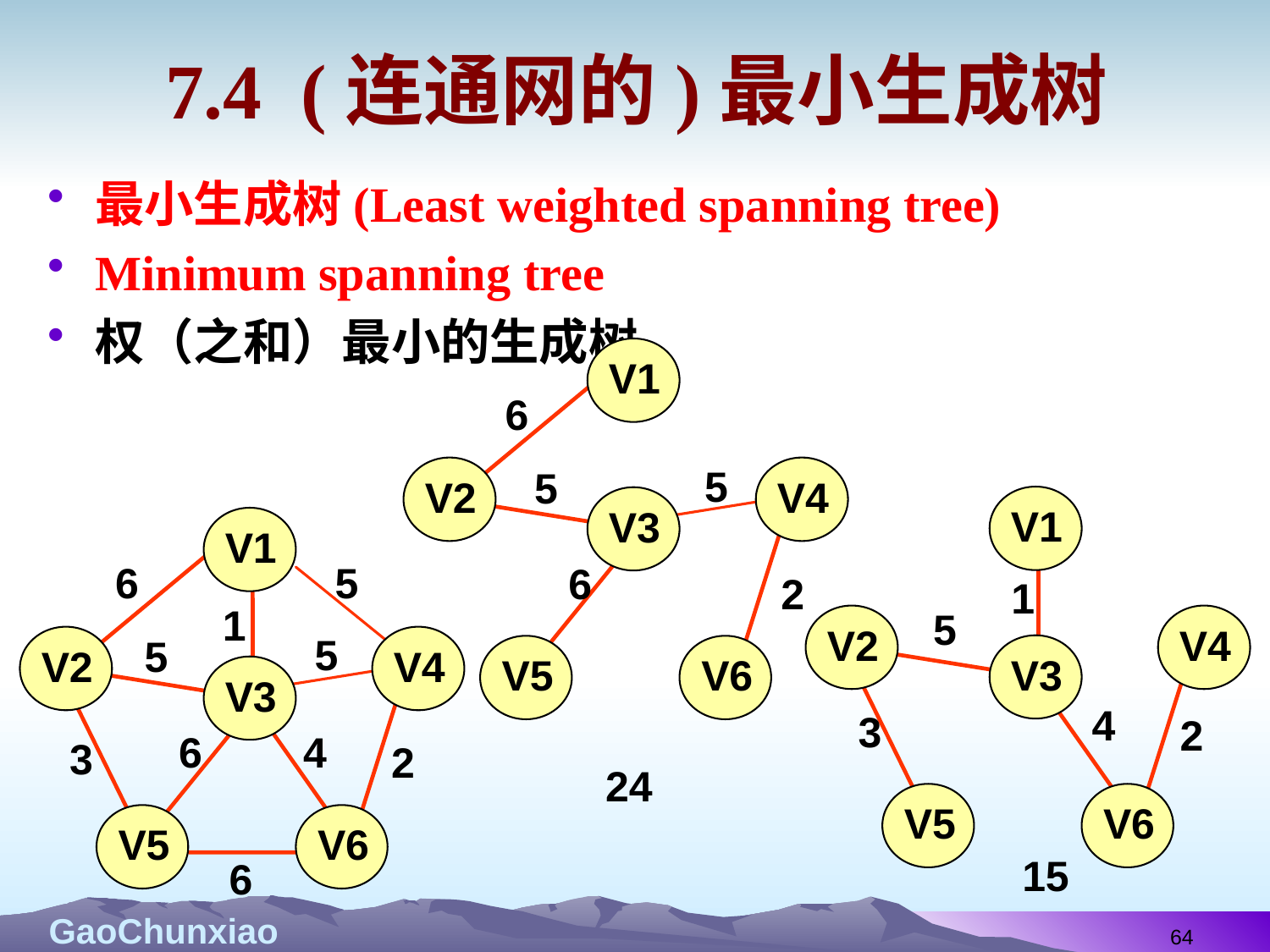

# 7.4  (连通网的)最小生成树
最小生成树(Least weighted spanning tree)
Minimum spanning tree
权（之和）最小的生成树。

V1

V2

V4

V3

V5

V6
6
5
5
6
2

V1

V2

V4

V3

V5

V6
1
5
4
3
2

V1
6
5
1
5
5
6
4
3
2
6

V2

V4

V3

V5

V6

24
15
64